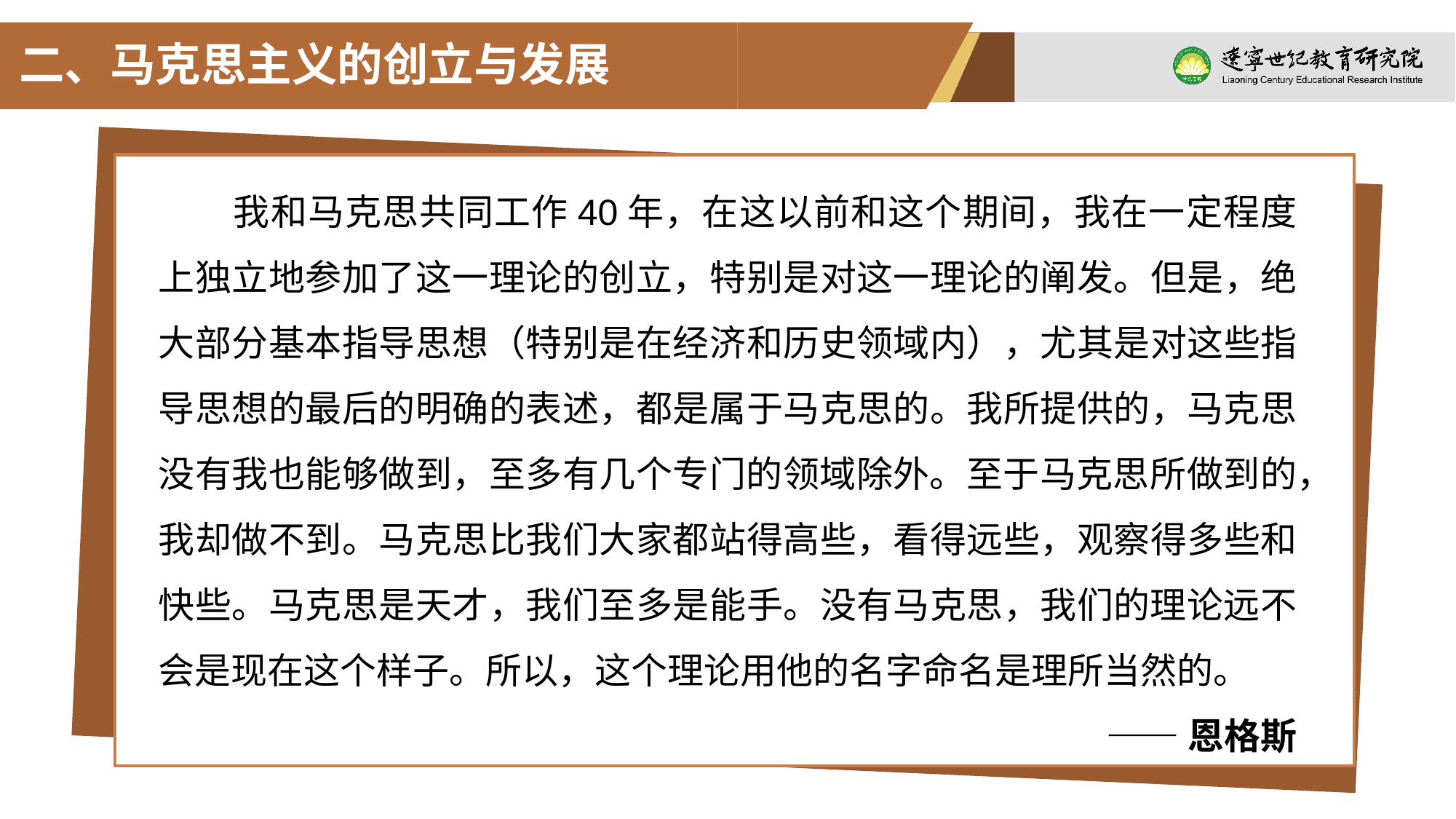

二、马克思主义的创立与发展

我和马克思共同工作40年，在这以前和这个期间，我在一定程度上独立地参加了这一理论的创立，特别是对这一理论的阐发。但是，绝大部分基本指导思想（特别是在经济和历史领域内），尤其是对这些指导思想的最后的明确的表述，都是属于马克思的。我所提供的，马克思没有我也能够做到，至多有几个专门的领域除外。至于马克思所做到的，我却做不到。马克思比我们大家都站得高些，看得远些，观察得多些和快些。马克思是天才，我们至多是能手。没有马克思，我们的理论远不会是现在这个样子。所以，这个理论用他的名字命名是理所当然的。
——恩格斯